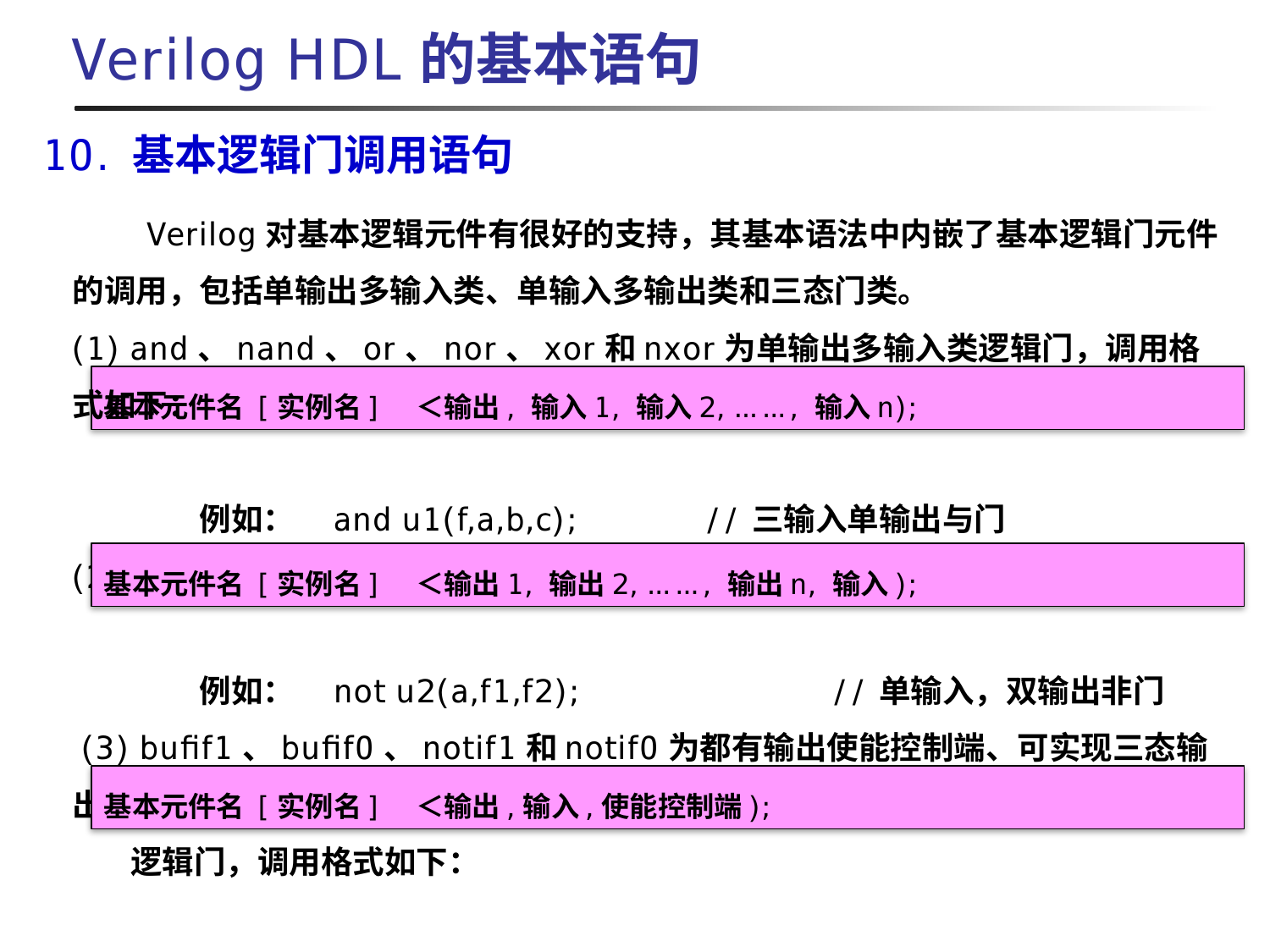

Verilog HDL的基本语句
10. 基本逻辑门调用语句
        Verilog对基本逻辑元件有很好的支持，其基本语法中内嵌了基本逻辑门元件的调用，包括单输出多输入类、单输入多输出类和三态门类。
(1) and、nand、or、nor、xor和nxor为单输出多输入类逻辑门，调用格式如下：

	例如：　and u1(f,a,b,c);		//三输入单输出与门
(2) buf与not为单输入多输出类逻辑门，调用格式如下：

	例如：　not u2(a,f1,f2);		//单输入，双输出非门
 (3) bufif1、bufif0、notif1和notif0为都有输出使能控制端、可实现三态输出的
       逻辑门，调用格式如下：

	例如：　bufif1 u3(f,a,e);		//同向高电平使能三态门
基本元件名 [实例名]　＜输出, 输入1, 输入2, ……, 输入n);
基本元件名 [实例名]　＜输出1, 输出2, ……, 输出n, 输入);
基本元件名 [实例名]　＜输出,输入,使能控制端);